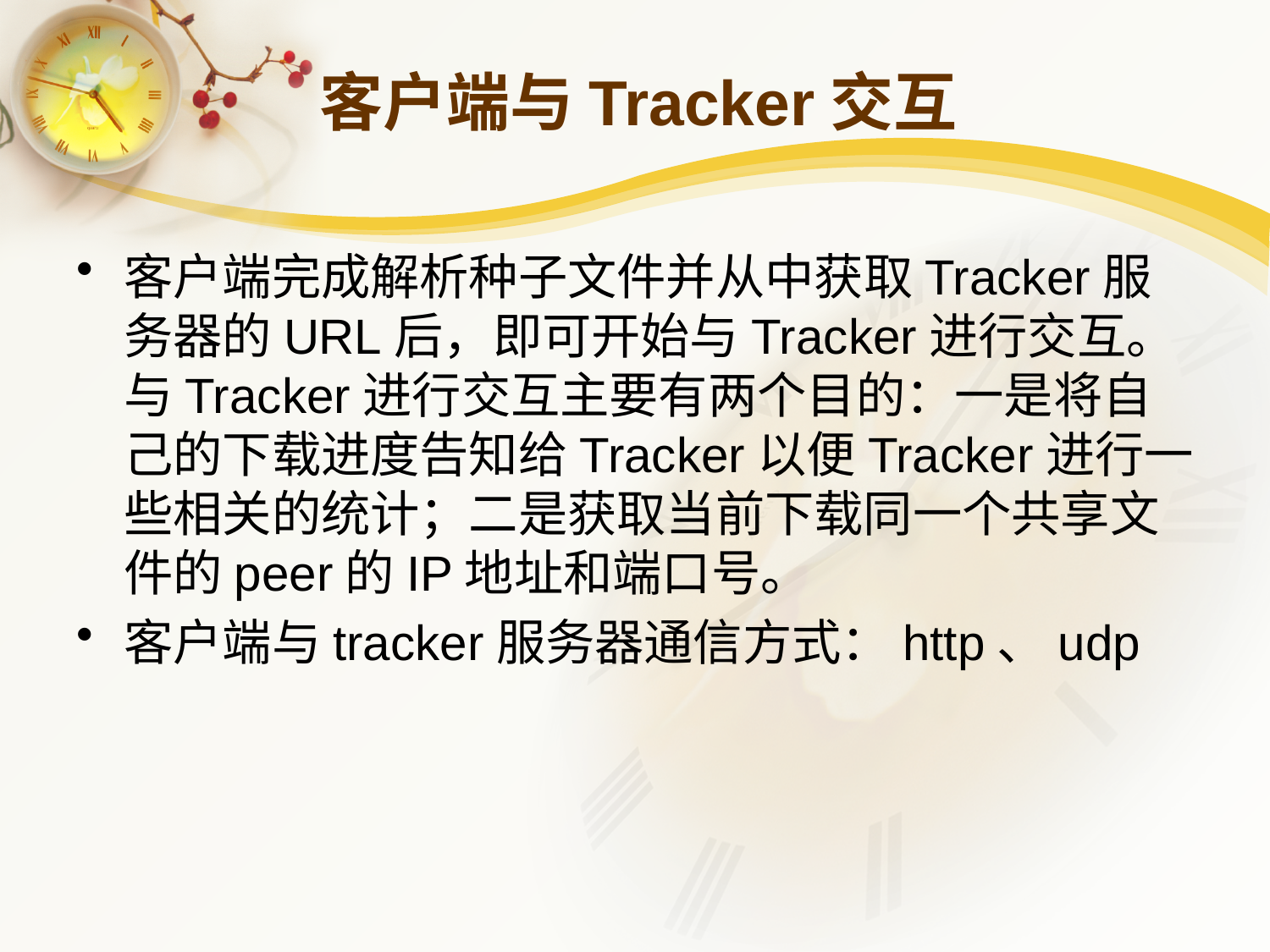

# 客户端与Tracker交互
客户端完成解析种子文件并从中获取Tracker服务器的URL后，即可开始与Tracker进行交互。与Tracker进行交互主要有两个目的：一是将自己的下载进度告知给Tracker以便Tracker进行一些相关的统计；二是获取当前下载同一个共享文件的peer的IP地址和端口号。
客户端与tracker服务器通信方式：http、udp